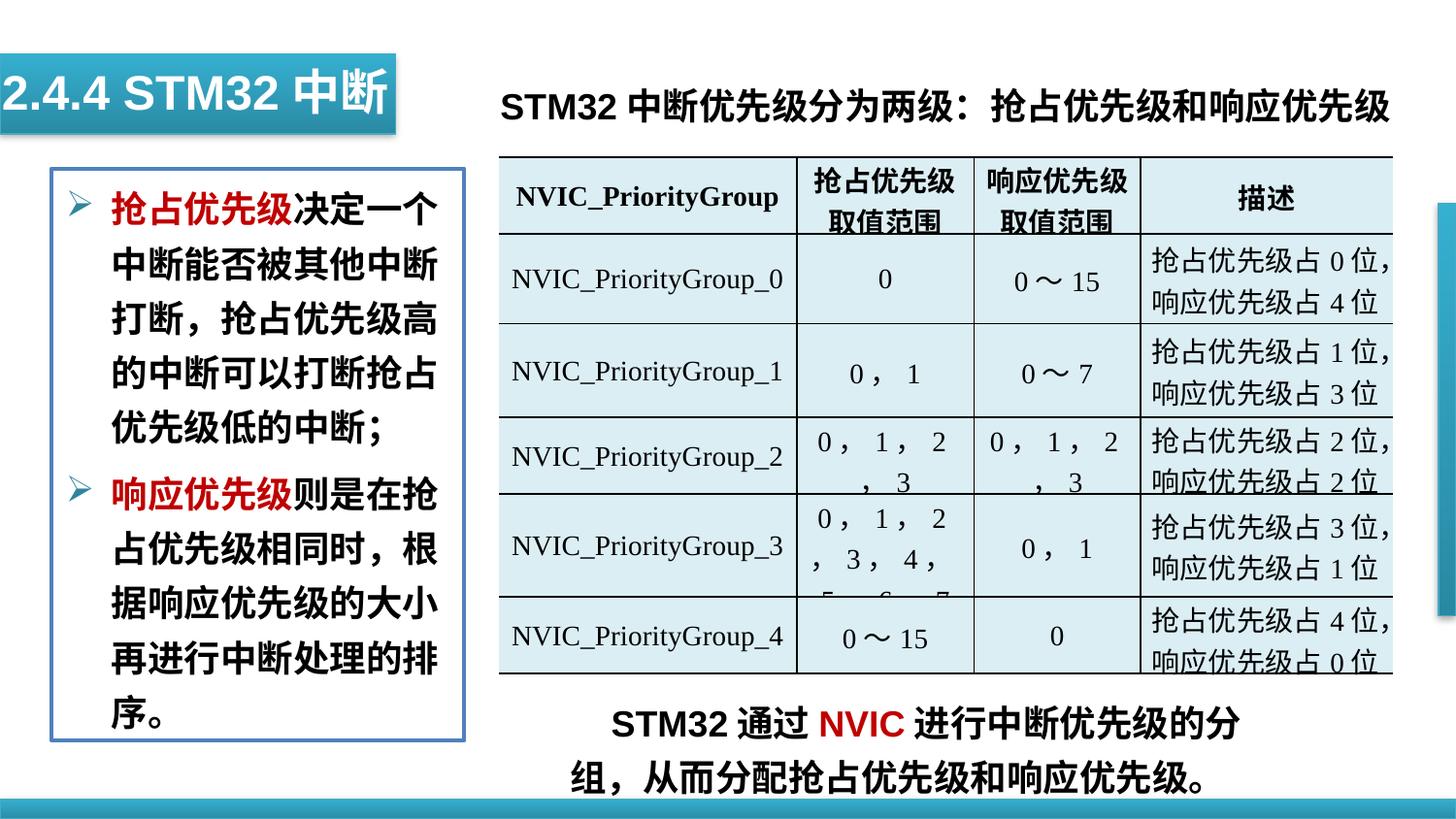

2.4.4 STM32中断

 STM32中断优先级分为两级：抢占优先级和响应优先级
| NVIC\_PriorityGroup | 抢占优先级 取值范围 | 响应优先级 取值范围 | 描述 |
| --- | --- | --- | --- |
| NVIC\_PriorityGroup\_0 | 0 | 0～15 | 抢占优先级占0位， 响应优先级占4位 |
| NVIC\_PriorityGroup\_1 | 0，1 | 0～7 | 抢占优先级占1位， 响应优先级占3位 |
| NVIC\_PriorityGroup\_2 | 0，1，2，3 | 0，1，2，3 | 抢占优先级占2位， 响应优先级占2位 |
| NVIC\_PriorityGroup\_3 | 0，1，2，3，4，5，6，7 | 0，1 | 抢占优先级占3位， 响应优先级占1位 |
| NVIC\_PriorityGroup\_4 | 0～15 | 0 | 抢占优先级占4位， 响应优先级占0位 |
抢占优先级决定一个中断能否被其他中断打断，抢占优先级高的中断可以打断抢占优先级低的中断；
响应优先级则是在抢占优先级相同时，根据响应优先级的大小再进行中断处理的排序。
    STM32通过NVIC进行中断优先级的分组，从而分配抢占优先级和响应优先级。